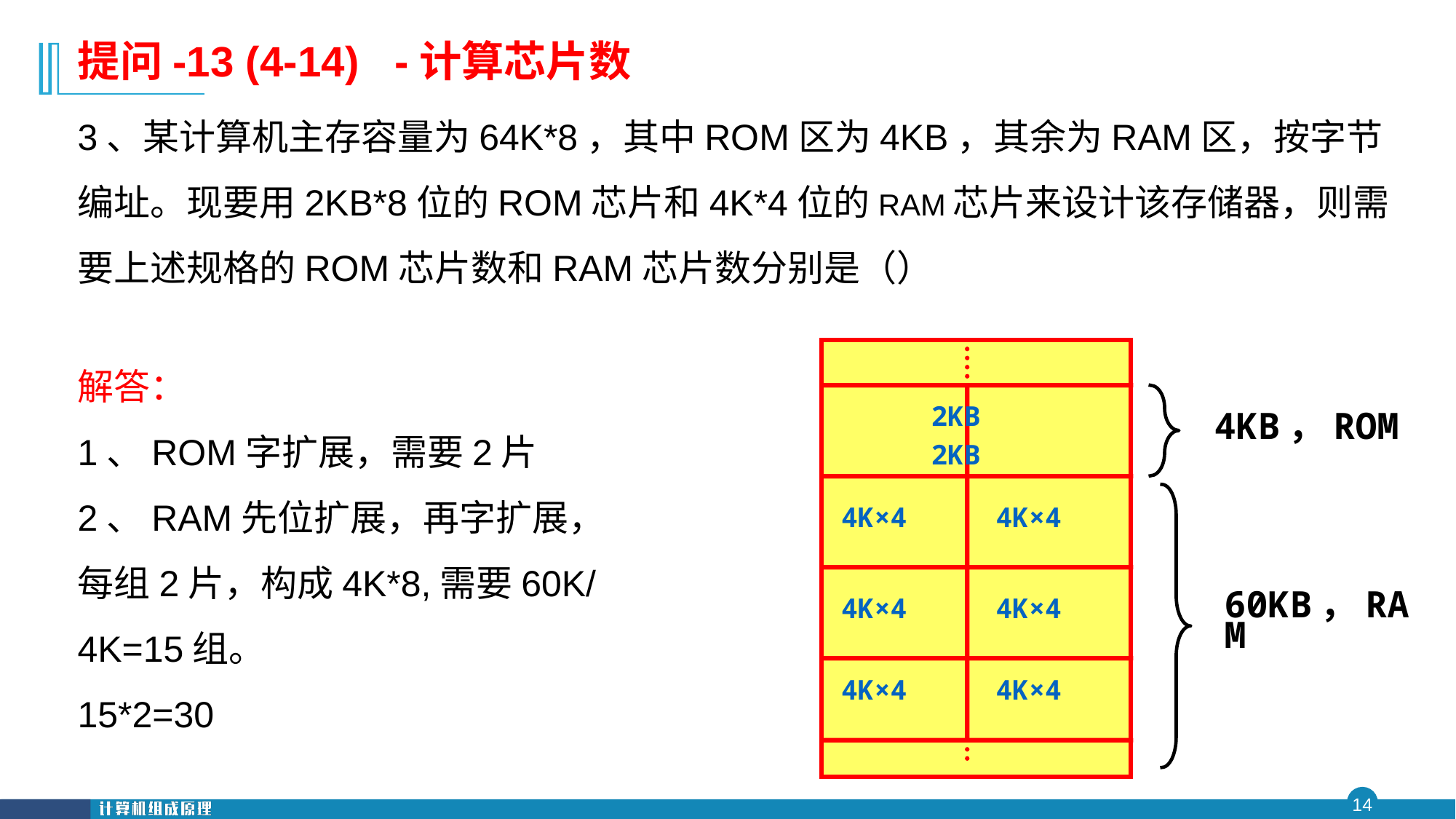

提问-13 (4-14)   -计算芯片数
3、某计算机主存容量为64K*8，其中ROM区为4KB，其余为RAM区，按字节编址。现要用2KB*8位的ROM芯片和4K*4位的RAM芯片来设计该存储器，则需要上述规格的ROM芯片数和RAM芯片数分别是（）

2KB
2KB

4K×4
4K×4

4K×4
4K×4

4K×4
4K×4

解答：
1、ROM字扩展，需要2片
2、RAM先位扩展，再字扩展，每组2片，构成4K*8,需要60K/4K=15组。
15*2=30

4KB，ROM

60KB，RAM